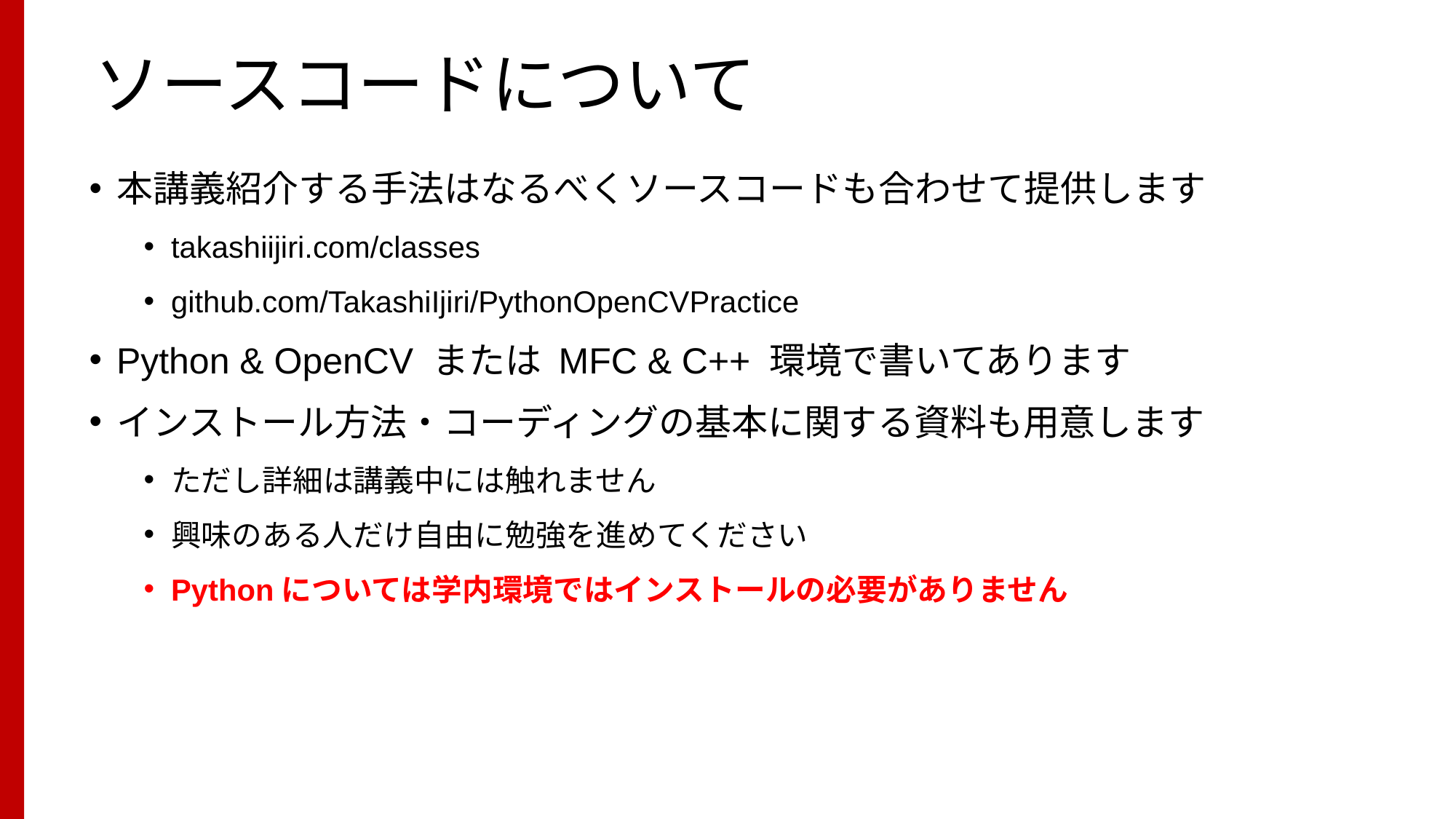

# ソースコードについて
本講義紹介する手法はなるべくソースコードも合わせて提供します
takashiijiri.com/classes
github.com/TakashiIjiri/PythonOpenCVPractice
Python & OpenCV または MFC & C++ 環境で書いてあります
インストール方法・コーディングの基本に関する資料も用意します
ただし詳細は講義中には触れません
興味のある人だけ自由に勉強を進めてください
Pythonについては学内環境ではインストールの必要がありません